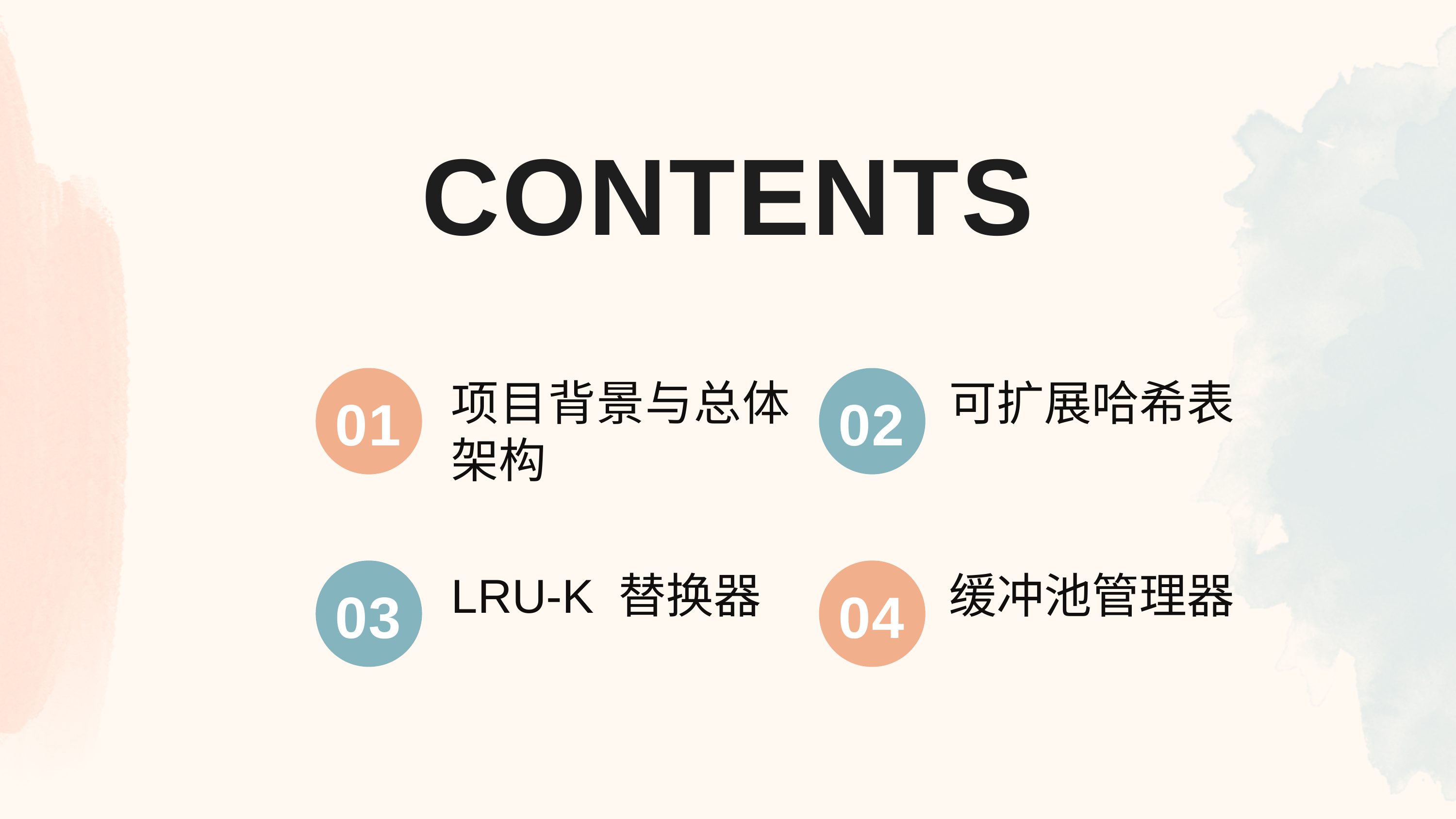

CONTENTS

项目背景与总体架构
可扩展哈希表
01
02

LRU-K 替换器
缓冲池管理器
03
04